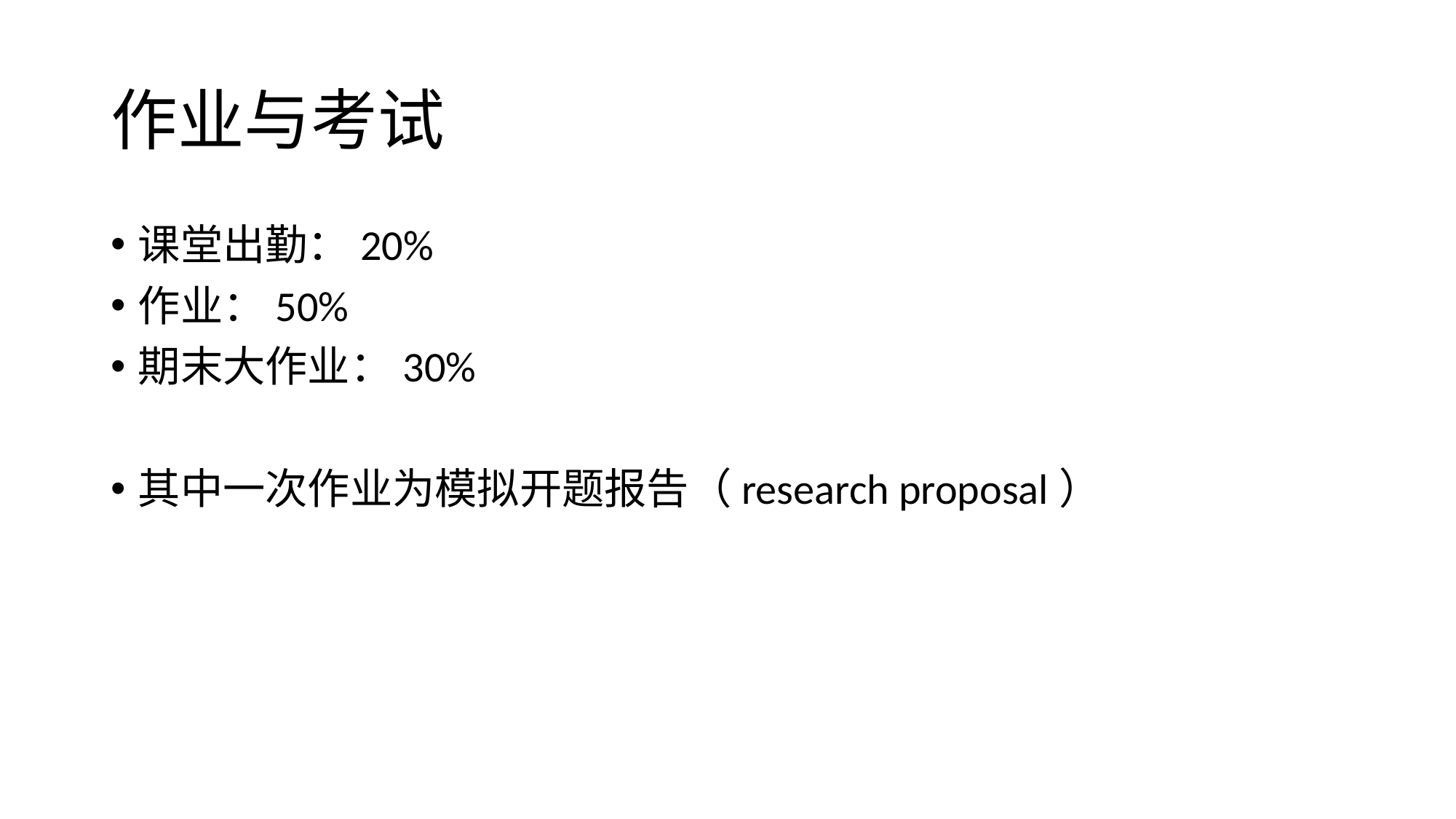

# 作业与考试
课堂出勤：20%
作业：50%
期末大作业：30%

其中一次作业为模拟开题报告（research proposal）